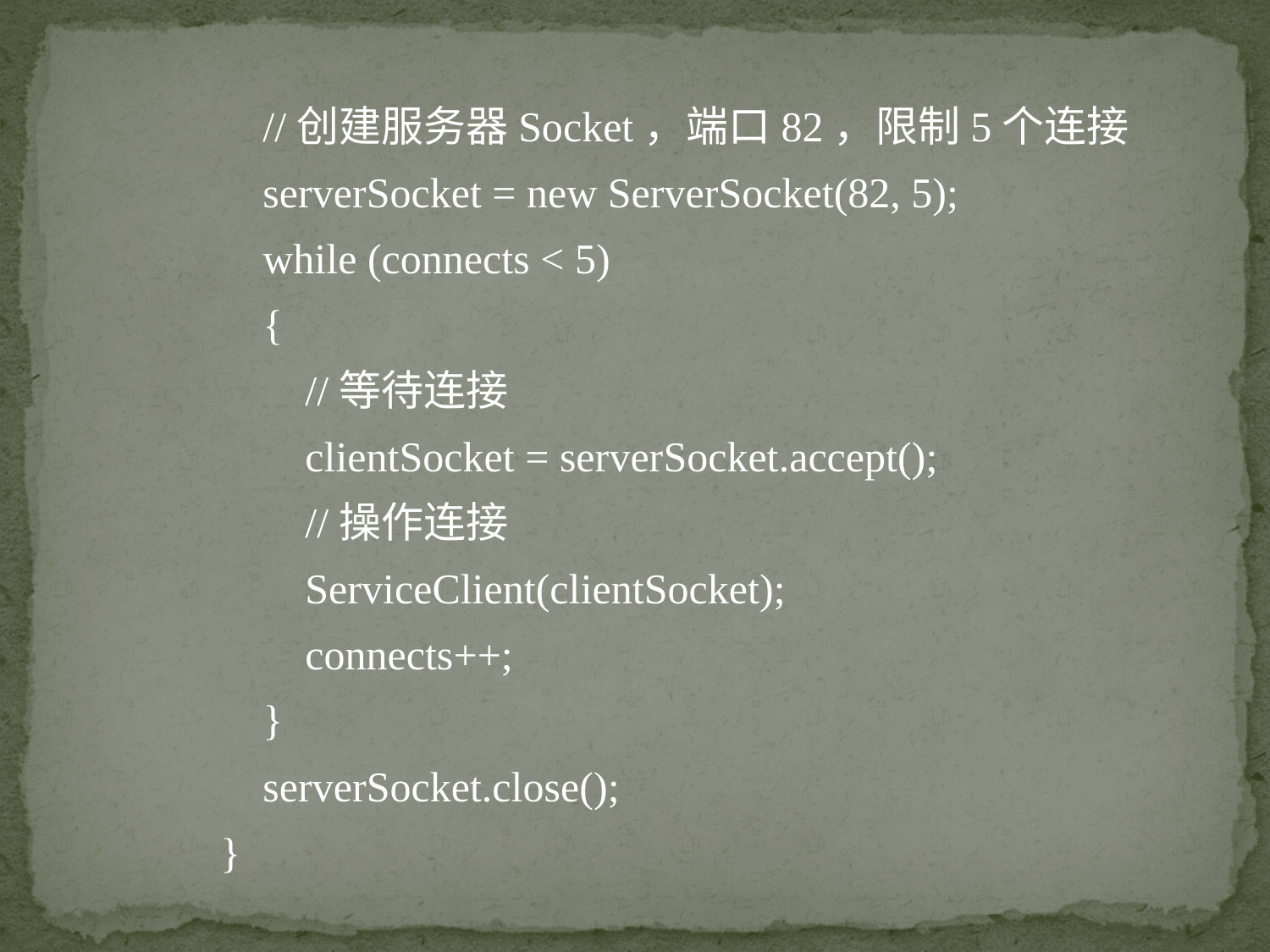

//创建服务器Socket，端口82，限制5个连接
            serverSocket = new ServerSocket(82, 5);
            while (connects < 5)
            {
                //等待连接
                clientSocket = serverSocket.accept();
                //操作连接
                ServiceClient(clientSocket);
                connects++;
            }
            serverSocket.close();
        }